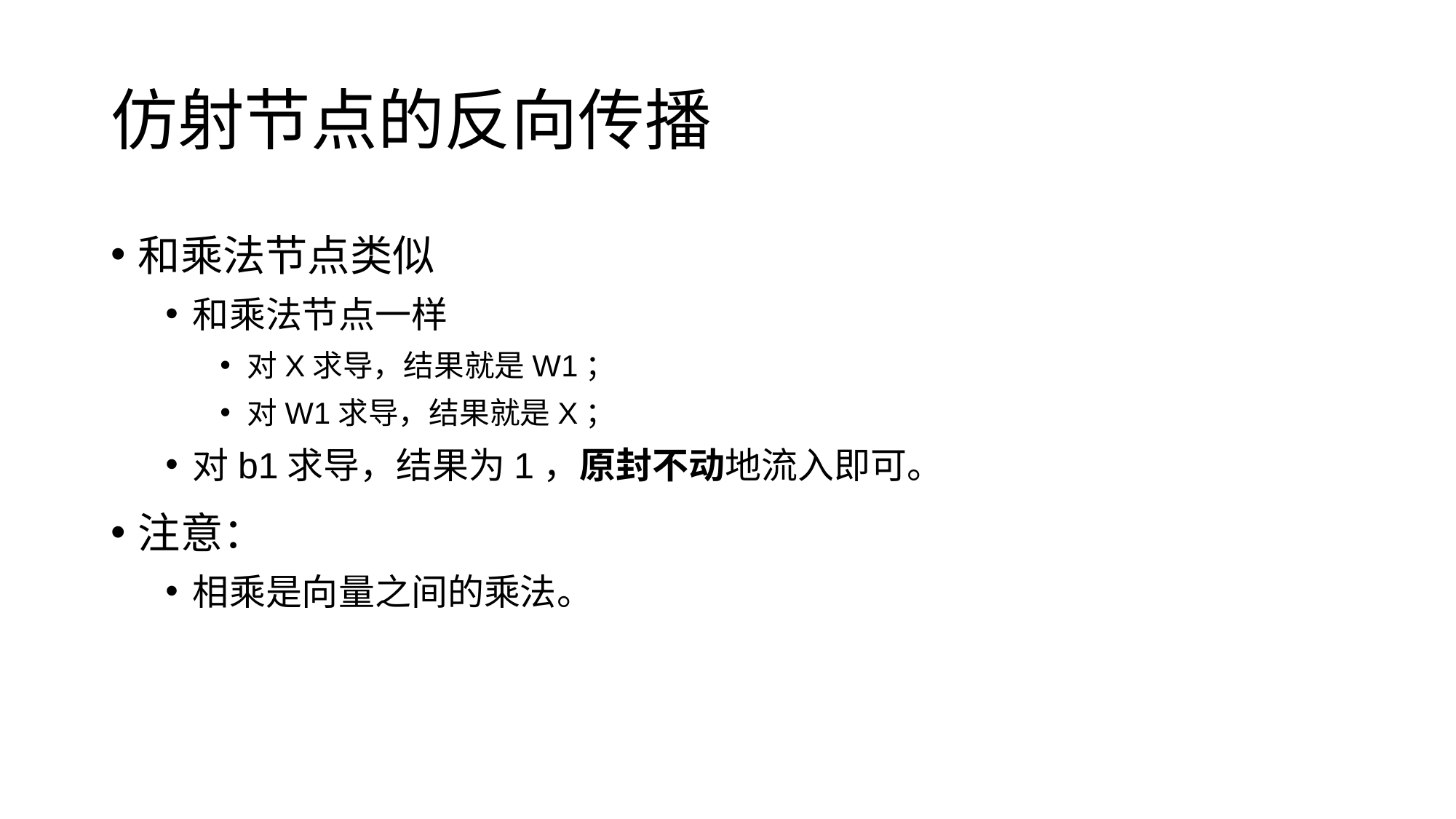

# 仿射节点的反向传播
和乘法节点类似
和乘法节点一样
对X求导，结果就是W1；
对W1求导，结果就是X；
对b1求导，结果为1，原封不动地流入即可。
注意：
相乘是向量之间的乘法。